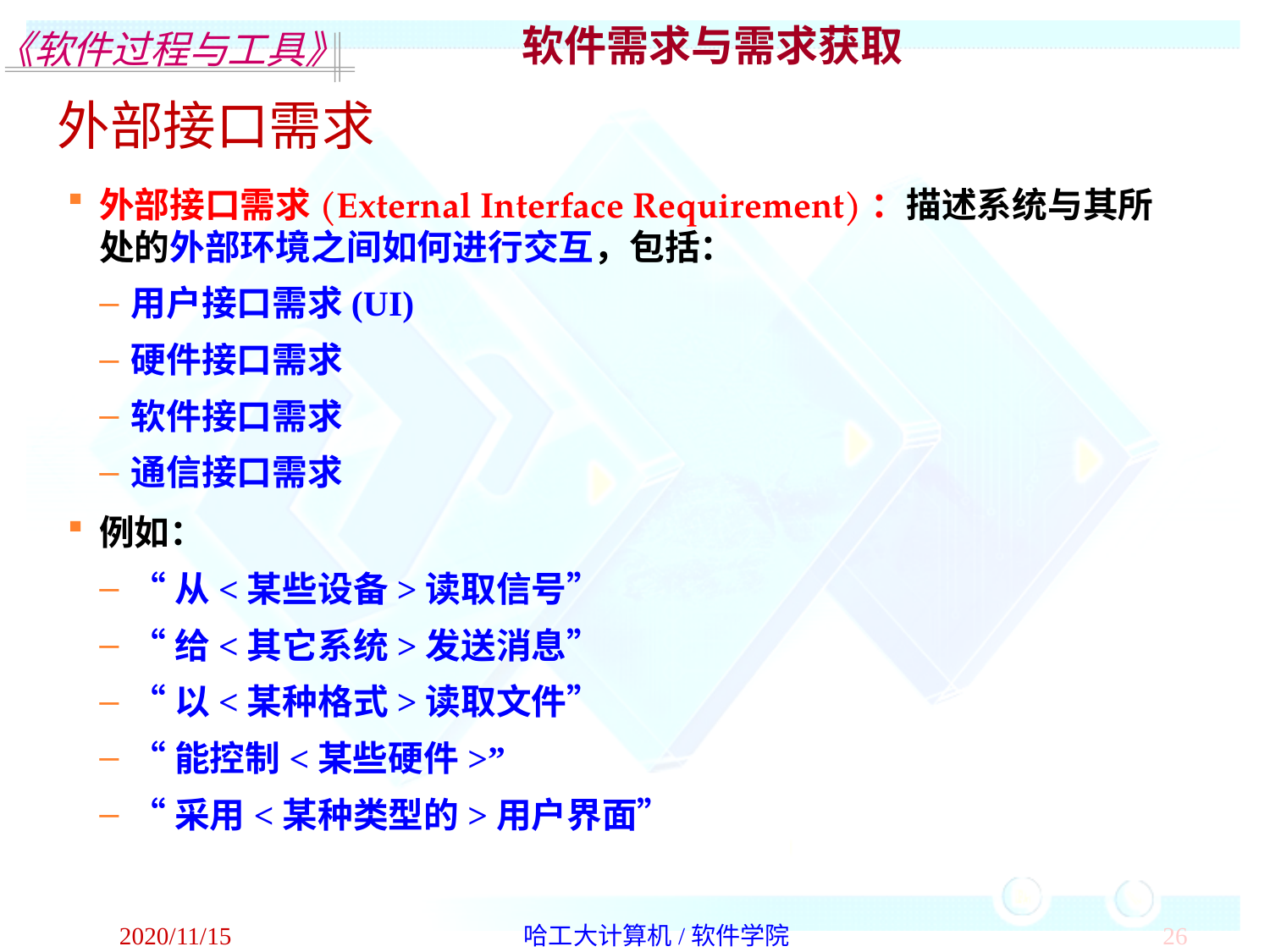

软件需求与需求获取
外部接口需求
外部接口需求(External Interface Requirement)：描述系统与其所处的外部环境之间如何进行交互，包括：
用户接口需求(UI)
硬件接口需求
软件接口需求
通信接口需求
例如：
“从<某些设备>读取信号”
“给<其它系统>发送消息”
“以<某种格式>读取文件”
“能控制<某些硬件>”
“采用<某种类型的>用户界面”